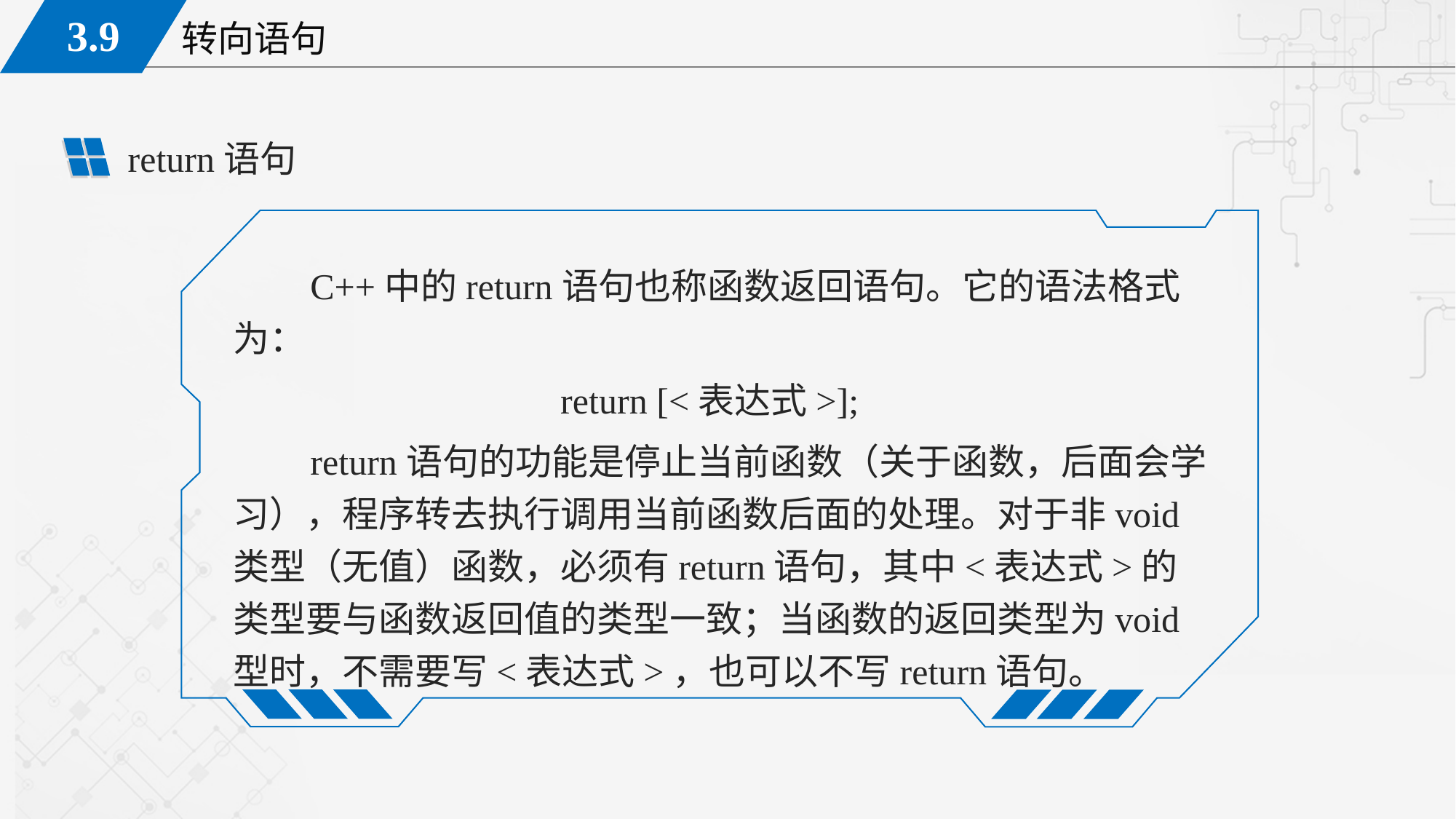

return语句

C++中的return语句也称函数返回语句。它的语法格式为：
	                        return [<表达式>];
return语句的功能是停止当前函数（关于函数，后面会学习），程序转去执行调用当前函数后面的处理。对于非void类型（无值）函数，必须有return语句，其中<表达式>的类型要与函数返回值的类型一致；当函数的返回类型为void型时，不需要写<表达式>，也可以不写return语句。